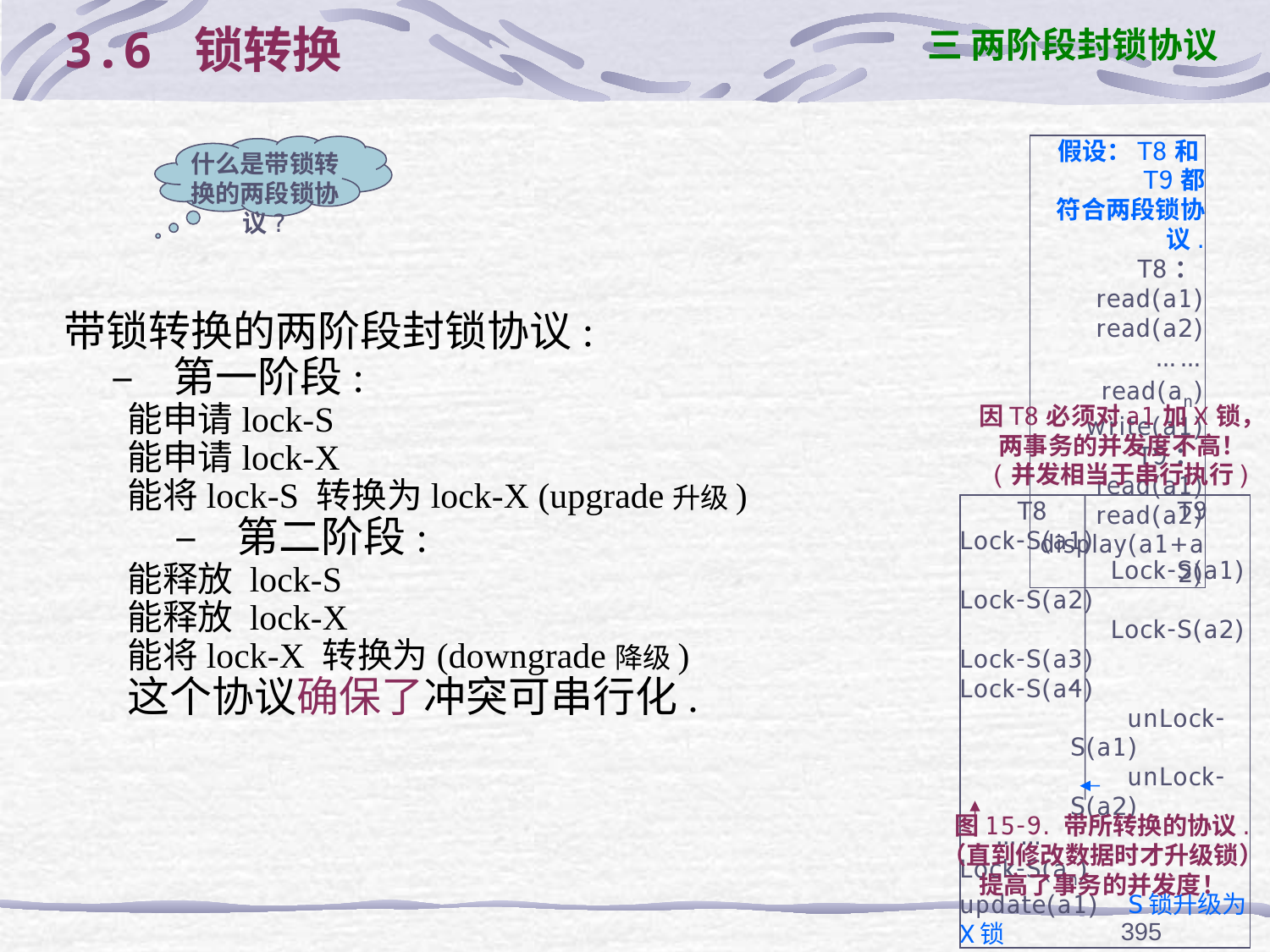

3.6 锁转换
三 两阶段封锁协议
假设：T8和T9都
符合两段锁协议.
T8：read(a1)
read(a2)
……
read(an)
write(a1)
T9：read(a1)
read(a2)
display(a1+a2)
什么是带锁转换的两段锁协议?
带锁转换的两阶段封锁协议:
     –   第一阶段:
能申请lock-S
能申请lock-X
能将lock-S 转换为lock-X (upgrade升级)
     –   第二阶段:
能释放 lock-S
能释放 lock-X
能将lock-X 转换为(downgrade降级)
这个协议确保了冲突可串行化.
因T8必须对a1加X锁，
两事务的并发度不高！
(并发相当于串行执行)
        T8                  T9
Lock-S(a1)
                     Lock-S(a1)
Lock-S(a2)
                     Lock-S(a2)
Lock-S(a3)
Lock-S(a4)
                    unLock-S(a1)
                    unLock-S(a2)
     ……
Lock-S(an)
update(a1)    S锁升级为X锁

图15-9. 带所转换的协议.
（直到修改数据时才升级锁）
提高了事务的并发度！
395